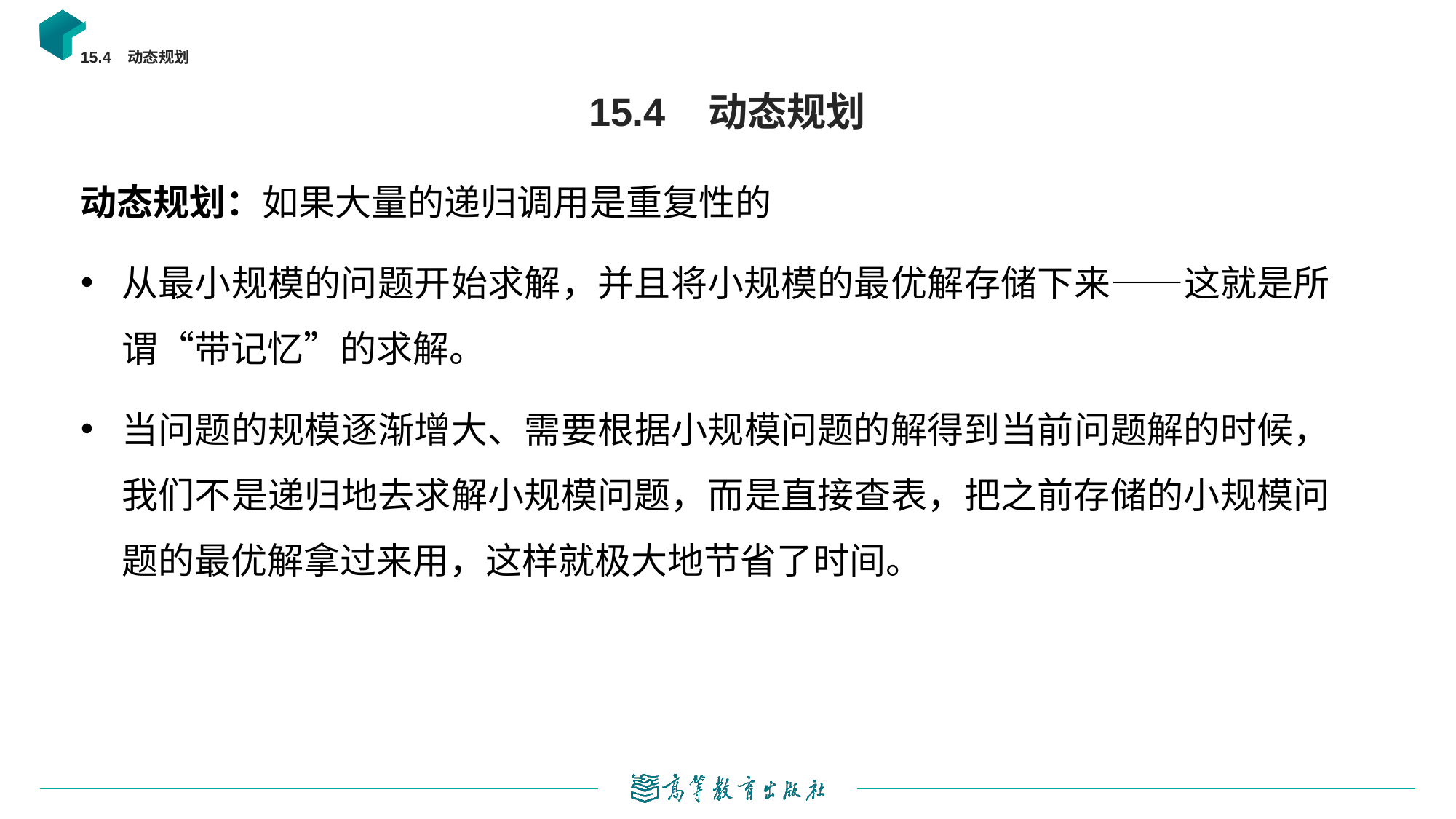

15.4   动态规划
# 15.4   动态规划
动态规划：如果大量的递归调用是重复性的
从最小规模的问题开始求解，并且将小规模的最优解存储下来——这就是所谓“带记忆”的求解。
当问题的规模逐渐增大、需要根据小规模问题的解得到当前问题解的时候，我们不是递归地去求解小规模问题，而是直接查表，把之前存储的小规模问题的最优解拿过来用，这样就极大地节省了时间。